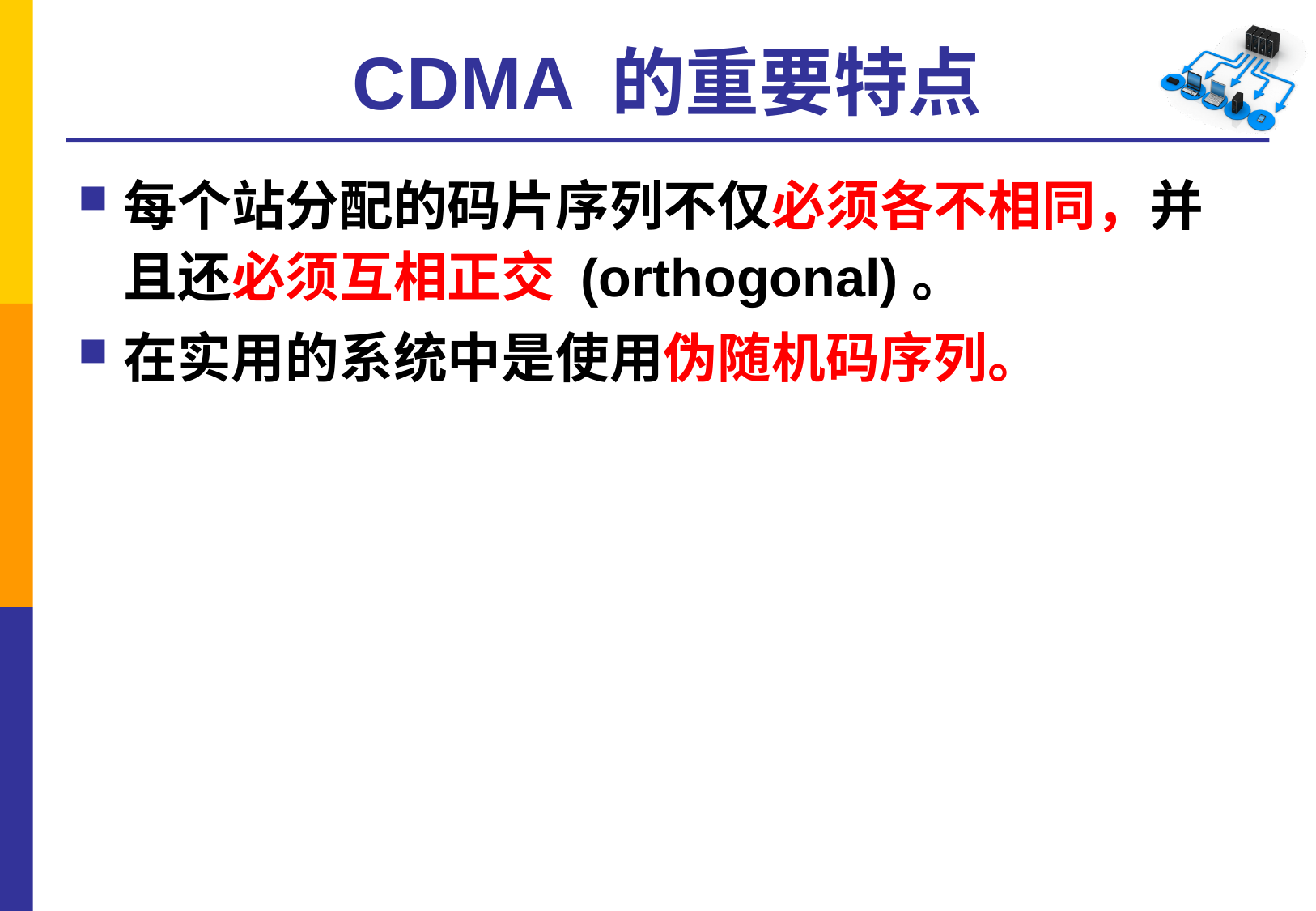

# CDMA 的重要特点
每个站分配的码片序列不仅必须各不相同，并且还必须互相正交 (orthogonal)。
在实用的系统中是使用伪随机码序列。